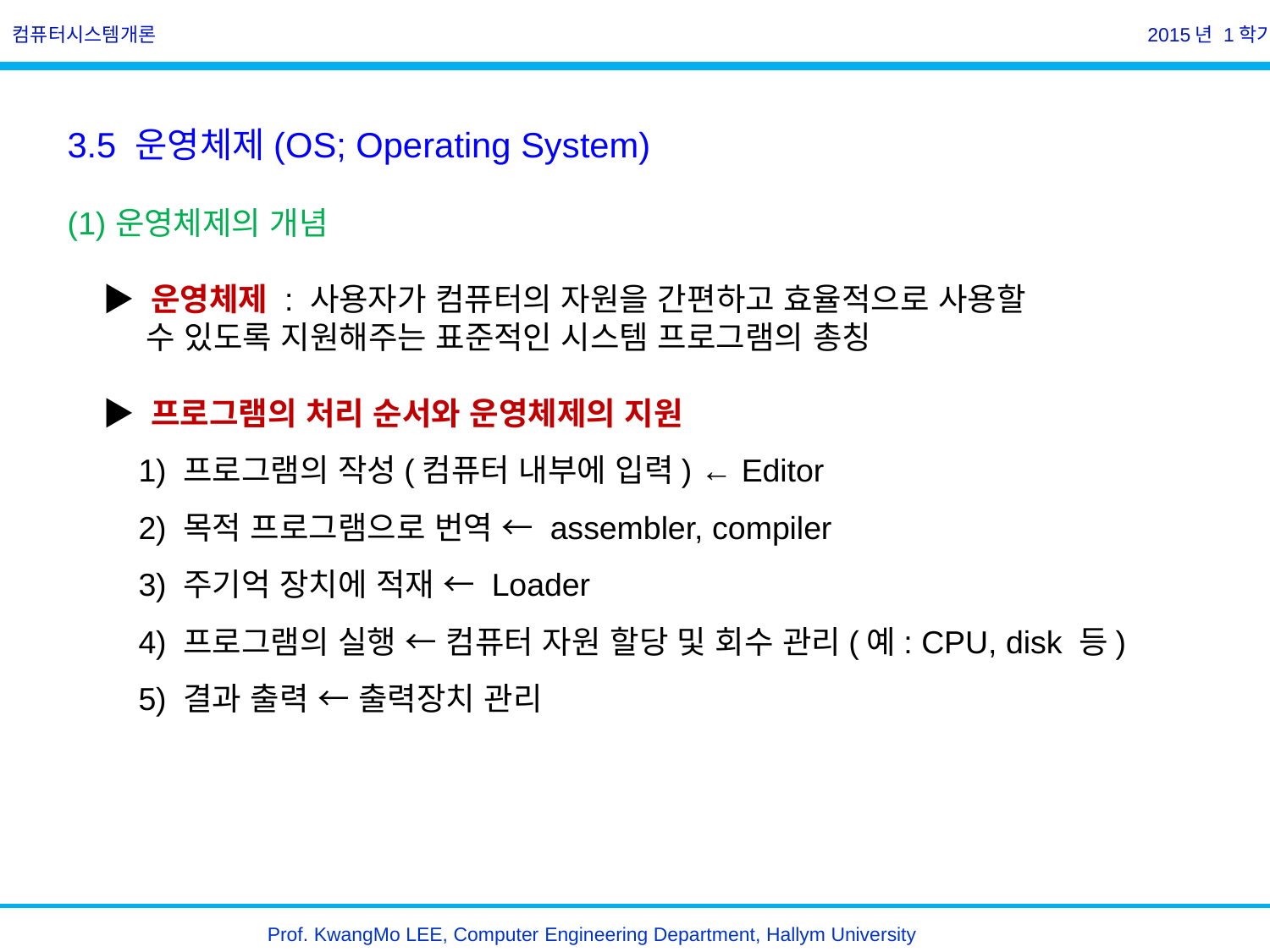

컴퓨터시스템개론
2015년 1학기
3.5 운영체제(OS; Operating System)

운영체제의 개념

    ▶ 운영체제 : 사용자가 컴퓨터의 자원을 간편하고 효율적으로 사용할
        수 있도록 지원해주는 표준적인 시스템 프로그램의 총칭
    ▶ 프로그램의 처리 순서와 운영체제의 지원
        1) 프로그램의 작성(컴퓨터 내부에 입력) ← Editor
        2) 목적 프로그램으로 번역 ← assembler, compiler
        3) 주기억 장치에 적재 ← Loader
        4) 프로그램의 실행 ← 컴퓨터 자원 할당 및 회수 관리(예: CPU, disk 등)
        5) 결과 출력 ← 출력장치 관리
Prof. KwangMo LEE, Computer Engineering Department, Hallym University